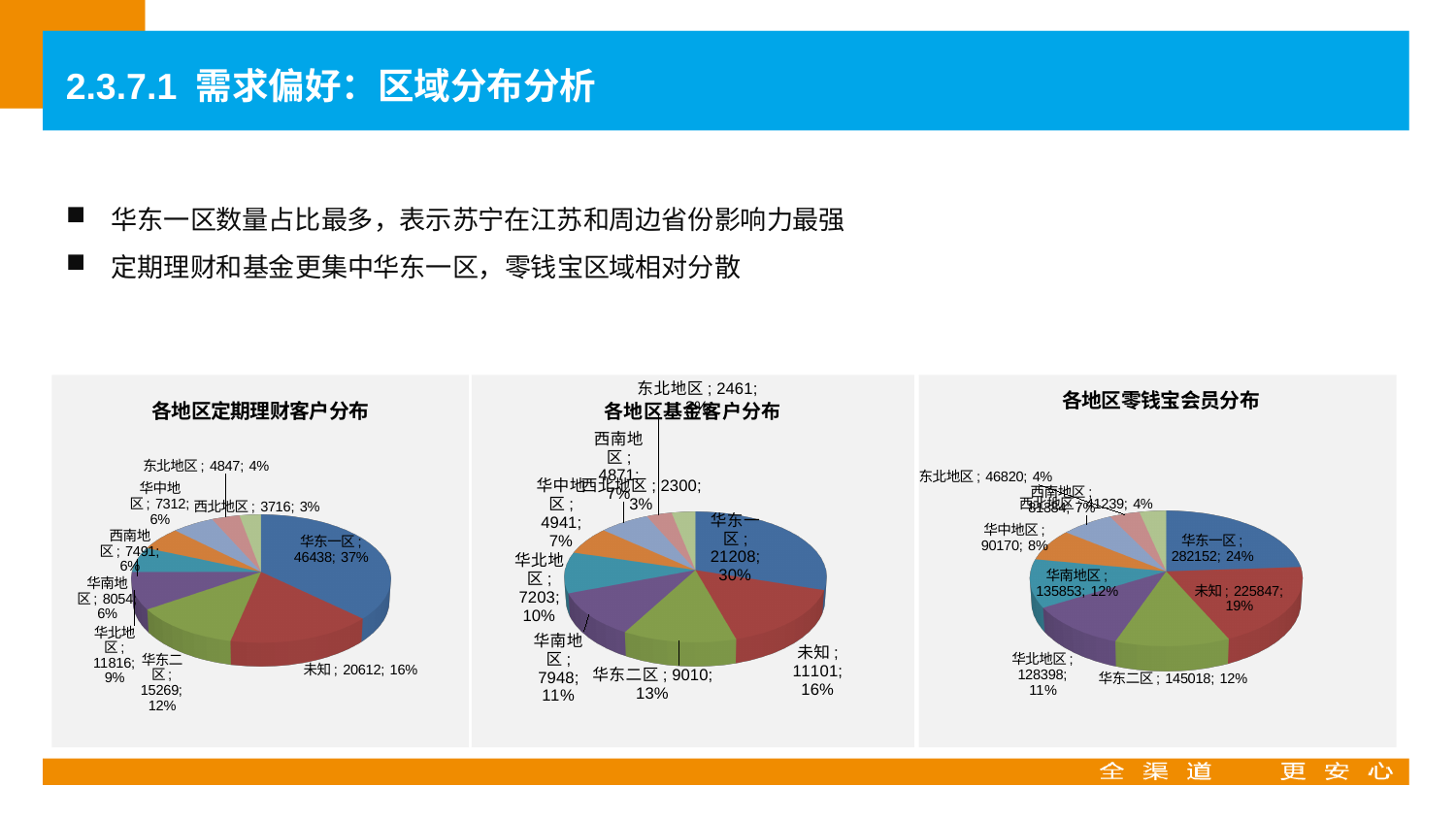

2.3.7.1 需求偏好：区域分布分析
华东一区数量占比最多，表示苏宁在江苏和周边省份影响力最强
定期理财和基金更集中华东一区，零钱宝区域相对分散

[unsupported chart]

[unsupported chart]

[unsupported chart]